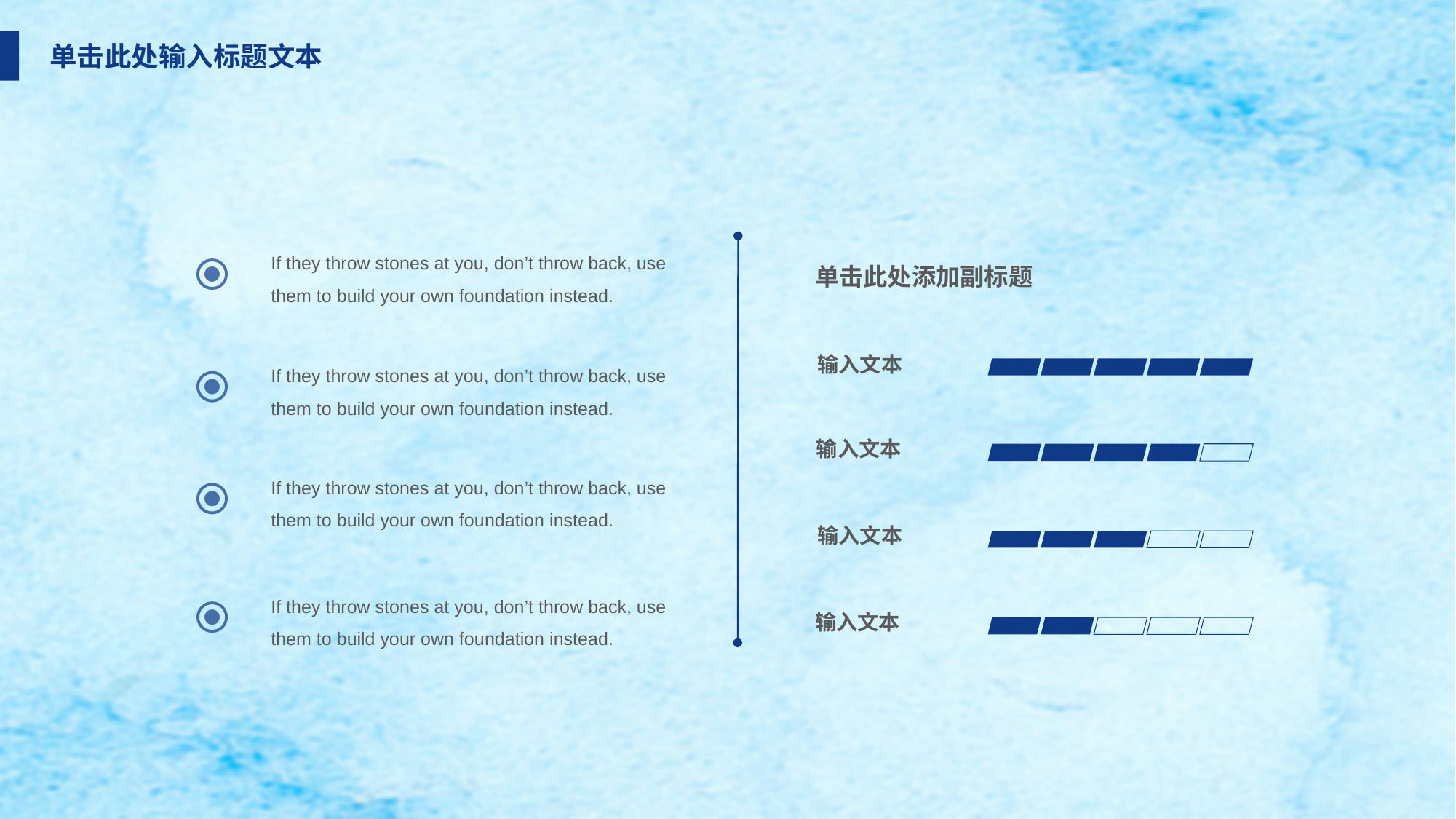

单击此处输入标题文本
If they throw stones at you, don’t throw back, use them to build your own foundation instead.
单击此处添加副标题

输入文本
If they throw stones at you, don’t throw back, use them to build your own foundation instead.

输入文本

If they throw stones at you, don’t throw back, use them to build your own foundation instead.

输入文本

If they throw stones at you, don’t throw back, use them to build your own foundation instead.

输入文本